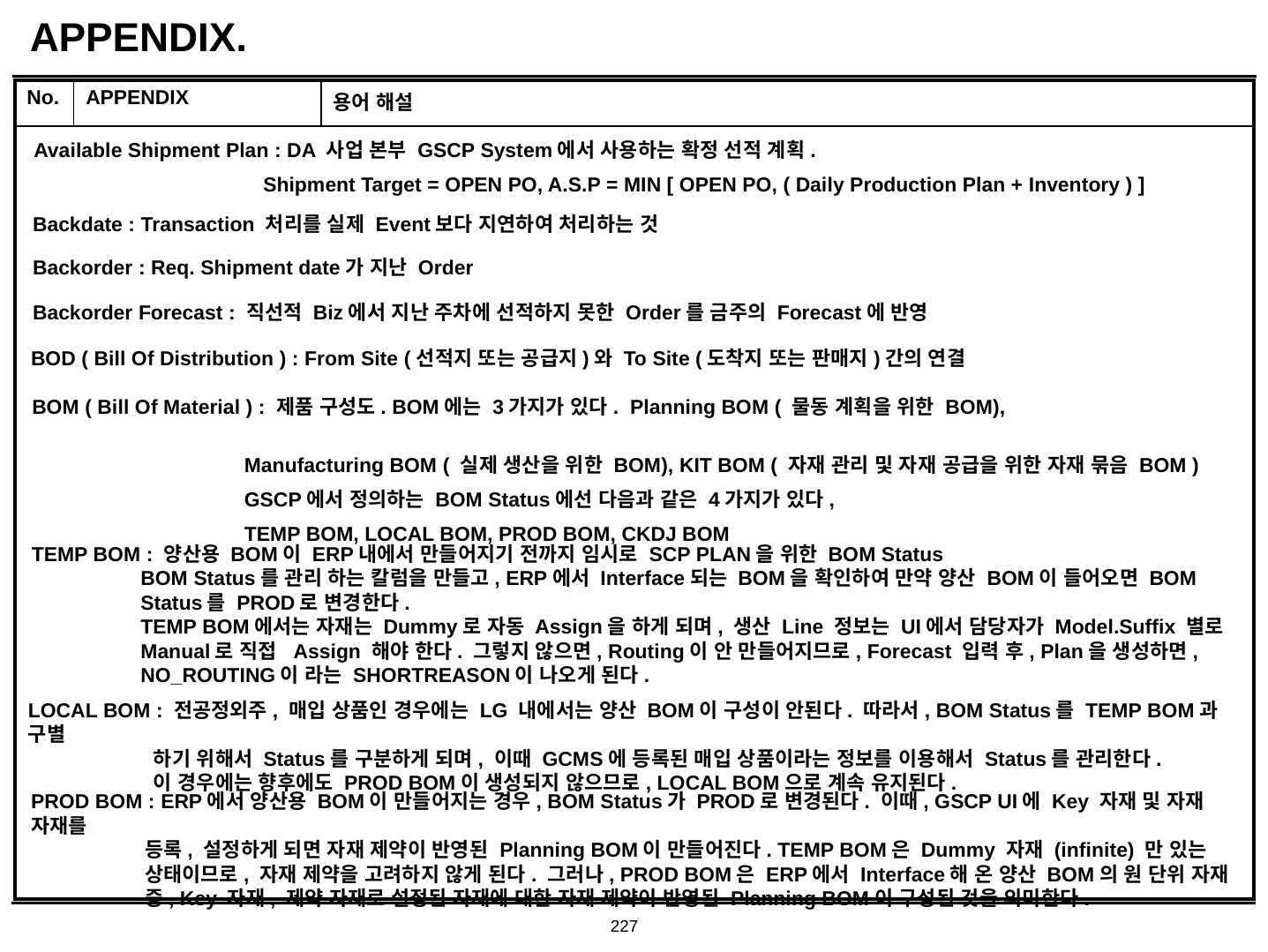

# APPENDIX.
| No. | APPENDIX | 용어 해설 |
| --- | --- | --- |
|  |  |  |
Available Shipment Plan : DA 사업 본부 GSCP System에서 사용하는 확정 선적 계획.
                                        Shipment Target = OPEN PO, A.S.P = MIN [ OPEN PO, ( Daily Production Plan + Inventory ) ]

Backdate : Transaction 처리를 실제 Event보다 지연하여 처리하는 것
Backorder : Req. Shipment date가 지난 Order
Backorder Forecast : 직선적 Biz에서 지난 주차에 선적하지 못한 Order를 금주의 Forecast에 반영
BOD ( Bill Of Distribution ) : From Site (선적지 또는 공급지)와 To Site (도착지 또는 판매지)간의 연결
BOM ( Bill Of Material ) : 제품 구성도. BOM에는 3가지가 있다.  Planning BOM ( 물동 계획을 위한 BOM),
                                     Manufacturing BOM ( 실제 생산을 위한 BOM), KIT BOM ( 자재 관리 및 자재 공급을 위한 자재 묶음 BOM )
                                     GSCP에서 정의하는 BOM Status에선 다음과 같은 4가지가 있다,
                                     TEMP BOM, LOCAL BOM, PROD BOM, CKDJ BOM
TEMP BOM : 양산용 BOM이 ERP내에서 만들어지기 전까지 임시로 SCP PLAN을 위한 BOM Status
                   BOM Status를 관리 하는 칼럼을 만들고, ERP에서 Interface되는 BOM을 확인하여 만약 양산 BOM이 들어오면 BOM
                   Status를 PROD로 변경한다.
                   TEMP BOM에서는 자재는 Dummy로 자동 Assign을 하게 되며, 생산 Line 정보는 UI에서 담당자가 Model.Suffix 별로
                   Manual로 직접  Assign 해야 한다. 그렇지 않으면, Routing이 안 만들어지므로, Forecast 입력 후, Plan을 생성하면,
                   NO_ROUTING이 라는 SHORTREASON이 나오게 된다.
LOCAL BOM : 전공정외주, 매입 상품인 경우에는 LG 내에서는 양산 BOM이 구성이 안된다. 따라서, BOM Status를 TEMP BOM과 구별
                     하기 위해서 Status를 구분하게 되며, 이때 GCMS에 등록된 매입 상품이라는 정보를 이용해서 Status를 관리한다.
                     이 경우에는 향후에도 PROD BOM이 생성되지 않으므로, LOCAL BOM으로 계속 유지된다.
PROD BOM : ERP에서 양산용 BOM이 만들어지는 경우, BOM Status가 PROD로 변경된다. 이때, GSCP UI에 Key 자재 및 자재 자재를
                   등록, 설정하게 되면 자재 제약이 반영된 Planning BOM이 만들어진다. TEMP BOM은 Dummy 자재 (infinite) 만 있는
                   상태이므로, 자재 제약을 고려하지 않게 된다. 그러나, PROD BOM은 ERP에서 Interface해 온 양산 BOM의 원 단위 자재
                   중, Key 자재, 제약 자재로 설정된 자재에 대한 자재 제약이 반영된 Planning BOM이 구성된 것을 의미한다.
227